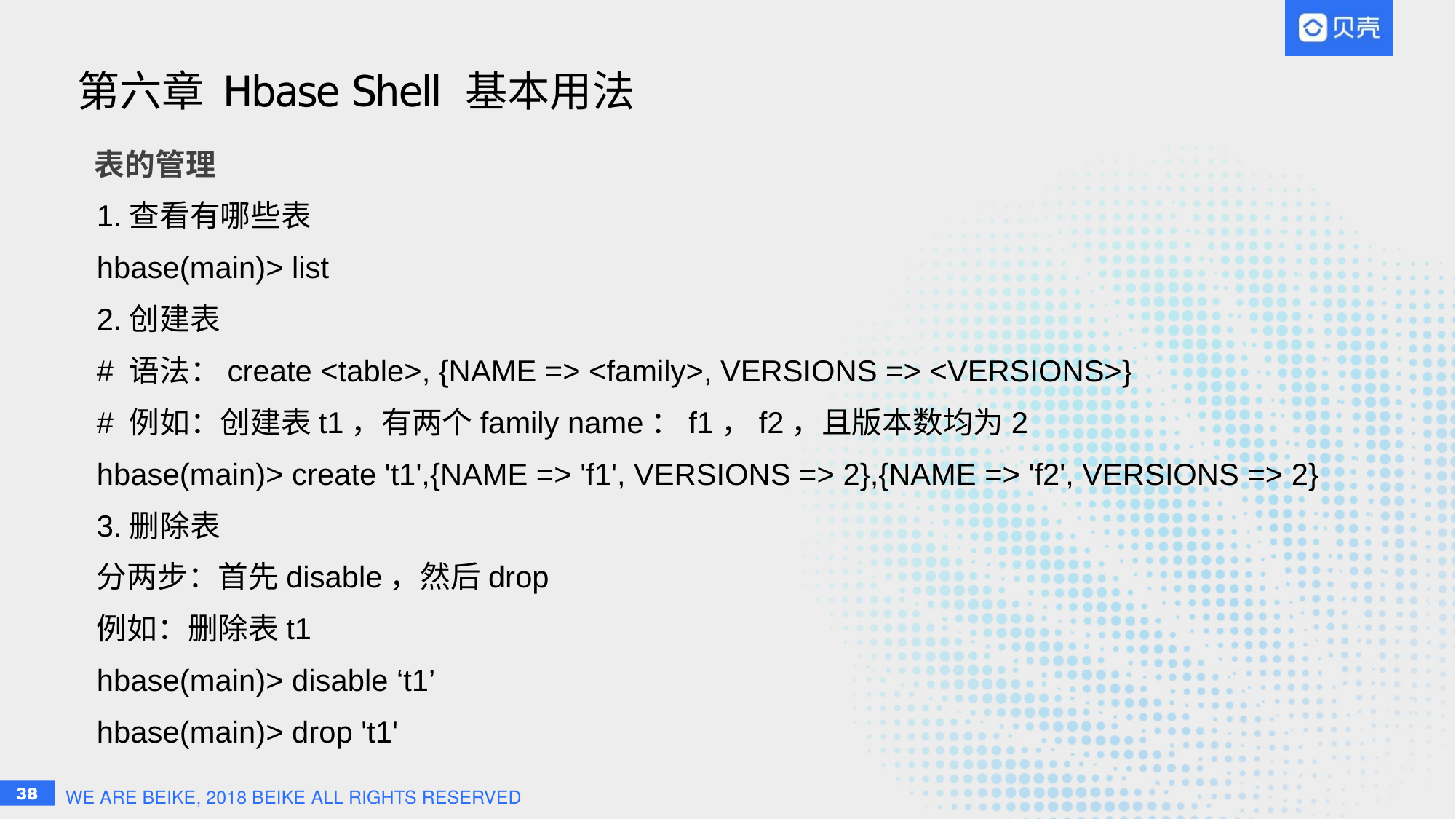

# 第六章 Hbase Shell 基本用法
   表的管理
1.查看有哪些表
hbase(main)> list
2.创建表
# 语法：create <table>, {NAME => <family>, VERSIONS => <VERSIONS>}
# 例如：创建表t1，有两个family name：f1，f2，且版本数均为2
hbase(main)> create 't1',{NAME => 'f1', VERSIONS => 2},{NAME => 'f2', VERSIONS => 2}
3.删除表
分两步：首先disable，然后drop
例如：删除表t1
hbase(main)> disable ‘t1’
hbase(main)> drop 't1'